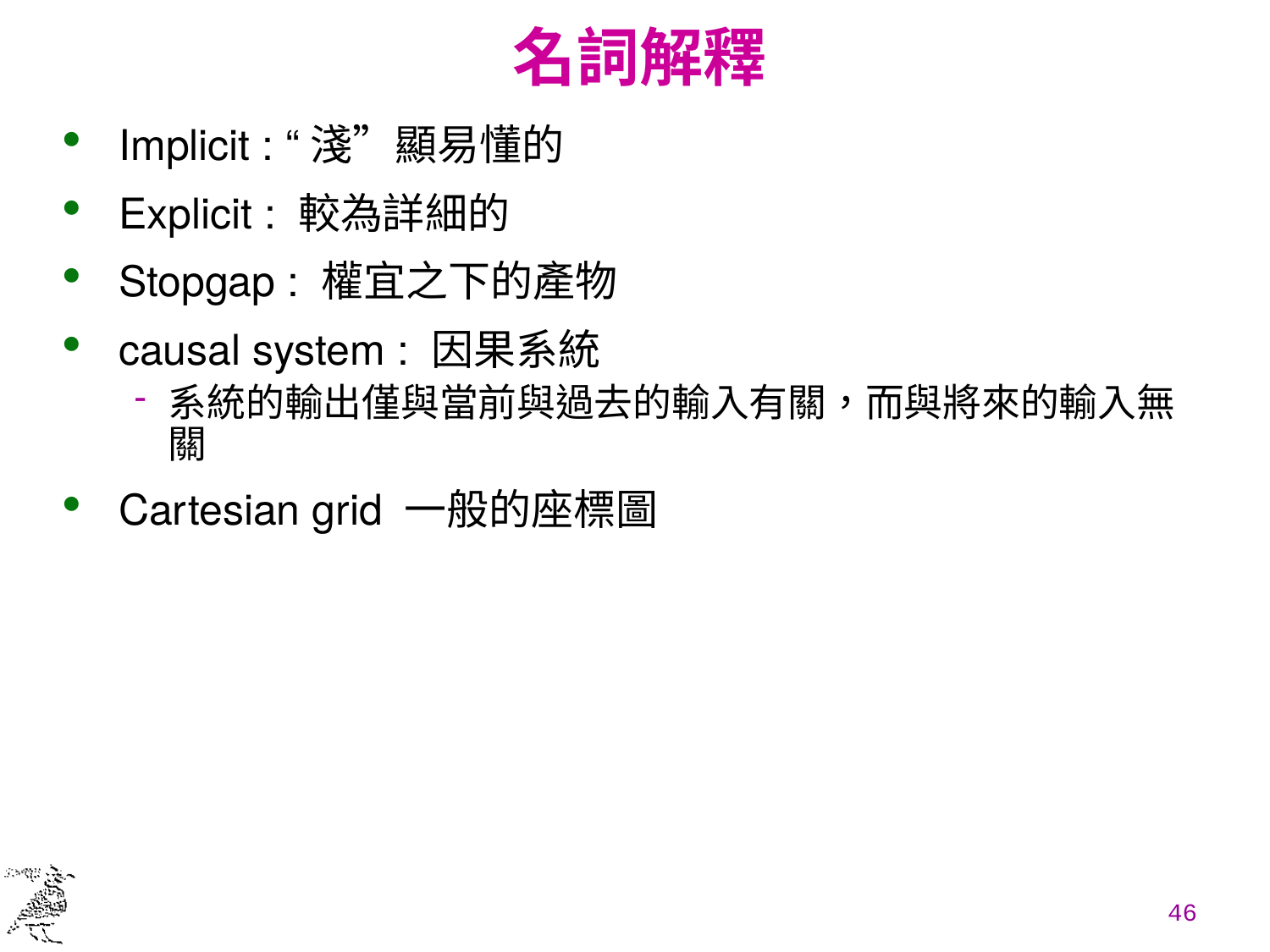

# 名詞解釋
Implicit : “淺”顯易懂的
Explicit : 較為詳細的
Stopgap : 權宜之下的產物
causal system : 因果系統
系統的輸出僅與當前與過去的輸入有關，而與將來的輸入無關
Cartesian grid 一般的座標圖
46